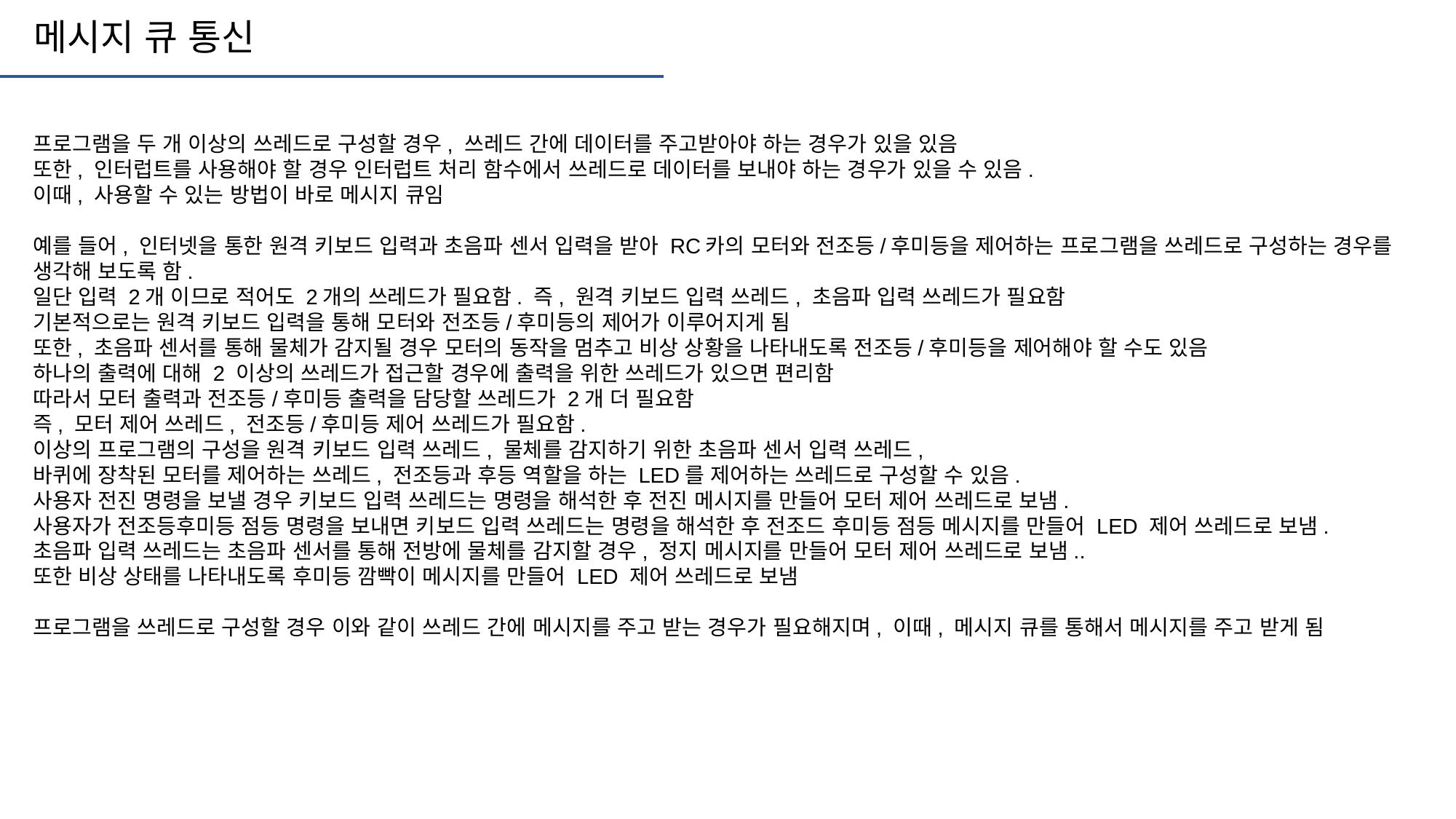

메시지 큐 통신
프로그램을 두 개 이상의 쓰레드로 구성할 경우, 쓰레드 간에 데이터를 주고받아야 하는 경우가 있을 있음
또한, 인터럽트를 사용해야 할 경우 인터럽트 처리 함수에서 쓰레드로 데이터를 보내야 하는 경우가 있을 수 있음.
이때, 사용할 수 있는 방법이 바로 메시지 큐임

예를 들어, 인터넷을 통한 원격 키보드 입력과 초음파 센서 입력을 받아 RC카의 모터와 전조등/후미등을 제어하는 프로그램을 쓰레드로 구성하는 경우를 생각해 보도록 함.
일단 입력 2개 이므로 적어도 2개의 쓰레드가 필요함. 즉, 원격 키보드 입력 쓰레드, 초음파 입력 쓰레드가 필요함
기본적으로는 원격 키보드 입력을 통해 모터와 전조등/후미등의 제어가 이루어지게 됨
또한, 초음파 센서를 통해 물체가 감지될 경우 모터의 동작을 멈추고 비상 상황을 나타내도록 전조등/후미등을 제어해야 할 수도 있음
하나의 출력에 대해 2 이상의 쓰레드가 접근할 경우에 출력을 위한 쓰레드가 있으면 편리함
따라서 모터 출력과 전조등/후미등 출력을 담당할 쓰레드가 2개 더 필요함
즉, 모터 제어 쓰레드, 전조등/후미등 제어 쓰레드가 필요함.
이상의 프로그램의 구성을 원격 키보드 입력 쓰레드, 물체를 감지하기 위한 초음파 센서 입력 쓰레드,
바퀴에 장착된 모터를 제어하는 쓰레드, 전조등과 후등 역할을 하는 LED를 제어하는 쓰레드로 구성할 수 있음.
사용자 전진 명령을 보낼 경우 키보드 입력 쓰레드는 명령을 해석한 후 전진 메시지를 만들어 모터 제어 쓰레드로 보냄.
사용자가 전조등후미등 점등 명령을 보내면 키보드 입력 쓰레드는 명령을 해석한 후 전조드 후미등 점등 메시지를 만들어 LED 제어 쓰레드로 보냄.
초음파 입력 쓰레드는 초음파 센서를 통해 전방에 물체를 감지할 경우, 정지 메시지를 만들어 모터 제어 쓰레드로 보냄..
또한 비상 상태를 나타내도록 후미등 깜빡이 메시지를 만들어 LED 제어 쓰레드로 보냄

프로그램을 쓰레드로 구성할 경우 이와 같이 쓰레드 간에 메시지를 주고 받는 경우가 필요해지며, 이때, 메시지 큐를 통해서 메시지를 주고 받게 됨